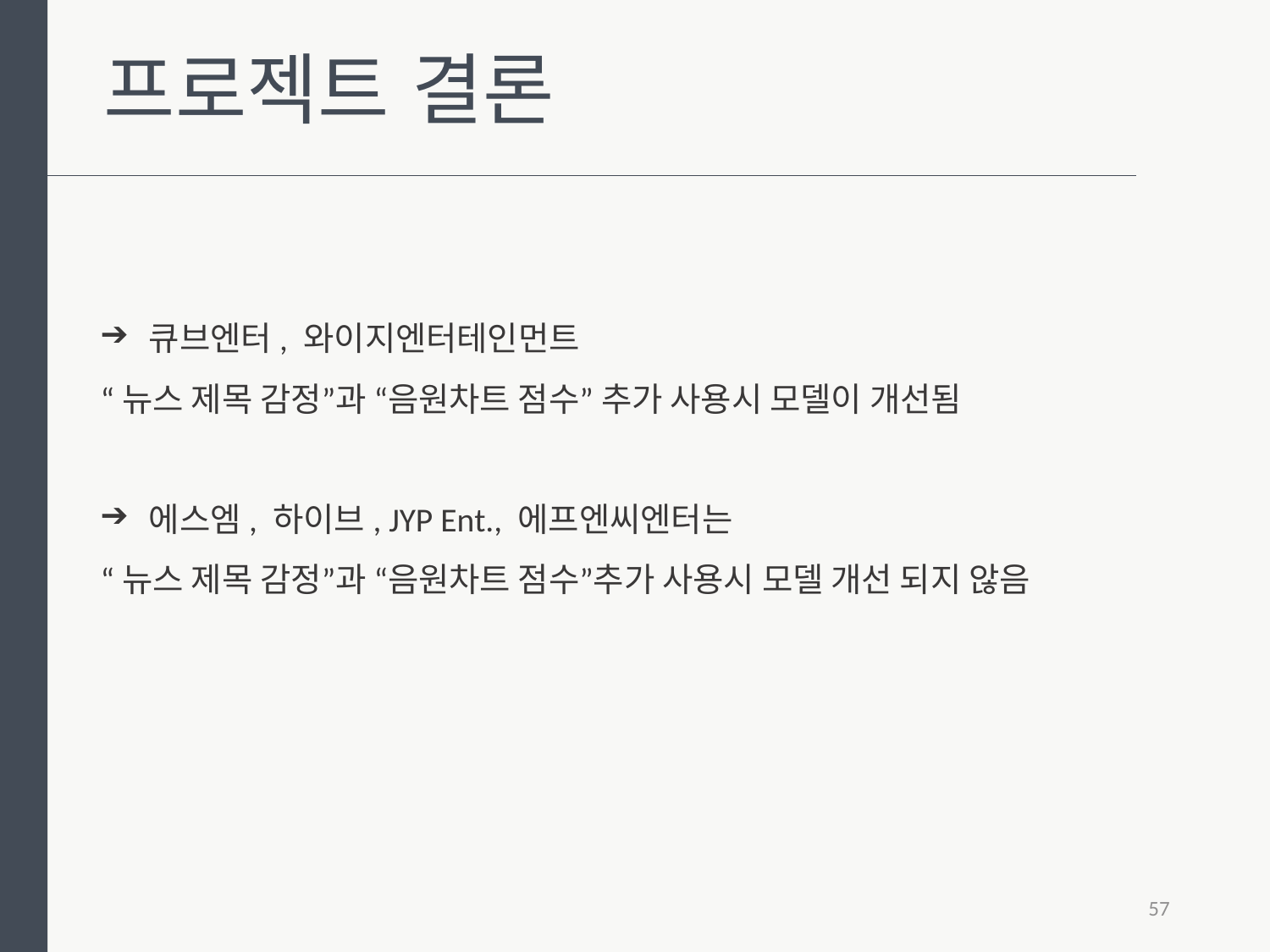

프로젝트 결론
큐브엔터, 와이지엔터테인먼트
“뉴스 제목 감정”과 “음원차트 점수” 추가 사용시 모델이 개선됨

에스엠, 하이브, JYP Ent., 에프엔씨엔터는
“뉴스 제목 감정”과 “음원차트 점수”추가 사용시 모델 개선 되지 않음
57